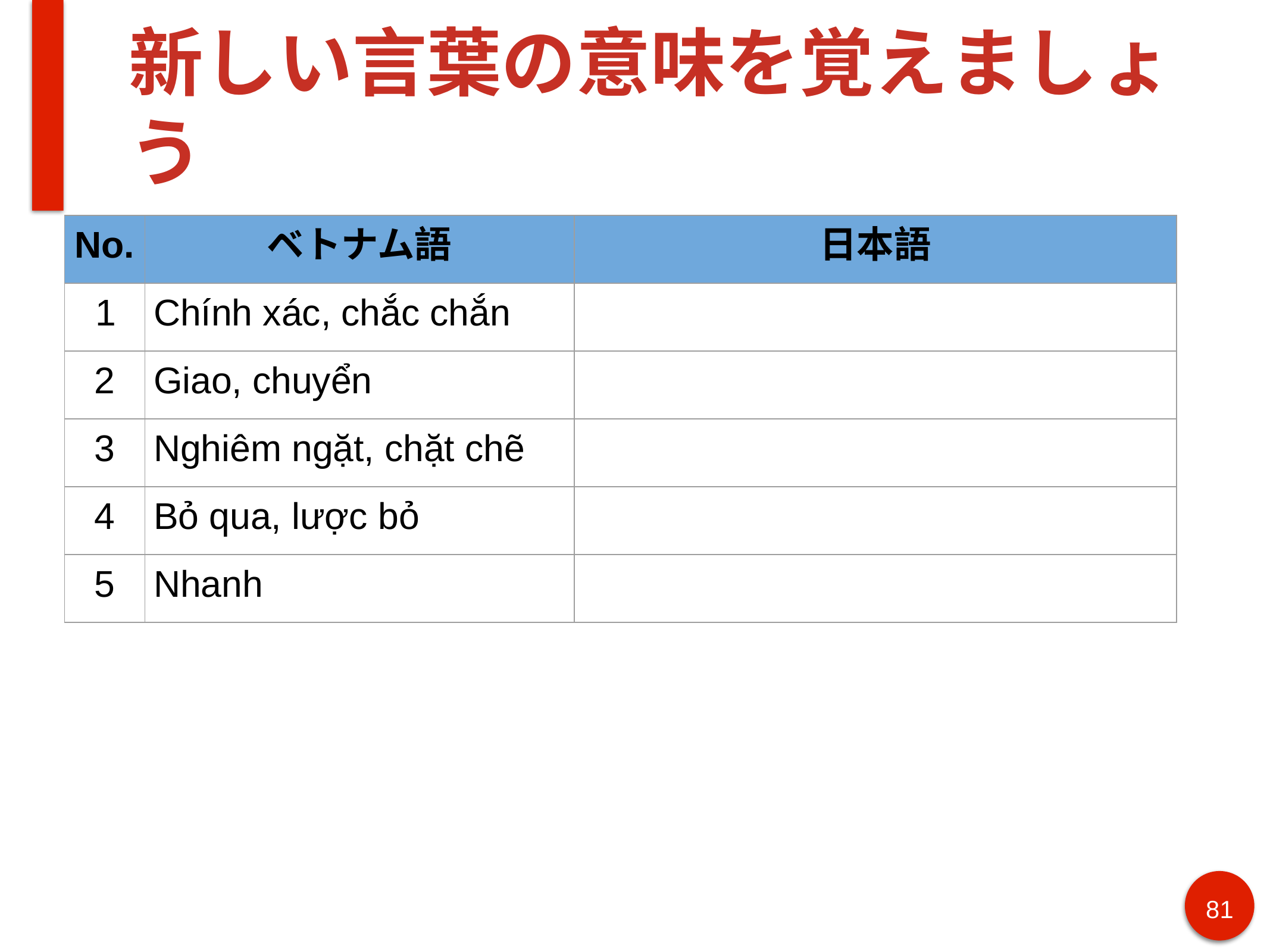

# 新しい言葉の意味を覚えましょう
| No. | ベトナム語 | 日本語 |
| --- | --- | --- |
| 1 | Chính xác, chắc chắn |  |
| 2 | Giao, chuyển |  |
| 3 | Nghiêm ngặt, chặt chẽ |  |
| 4 | Bỏ qua, lược bỏ |  |
| 5 | Nhanh |  |
81